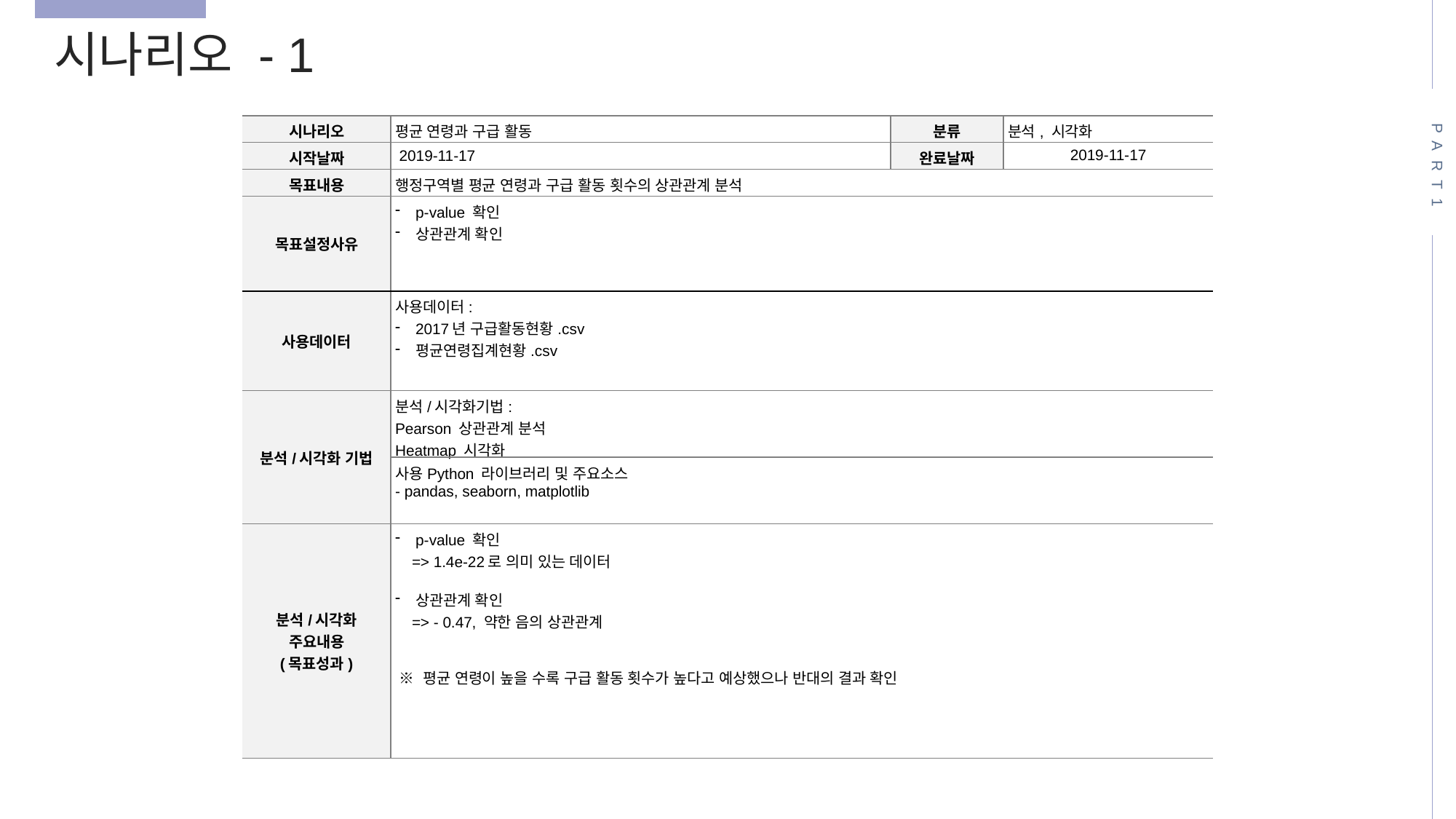

시나리오 - 1
PART1
| 시나리오 | 평균 연령과 구급 활동 | 분류 | 분석, 시각화 |
| --- | --- | --- | --- |
| 시작날짜 | 2019-11-17 | 완료날짜 | 2019-11-17 |
| 목표내용 | 행정구역별 평균 연령과 구급 활동 횟수의 상관관계 분석 |  |  |
| 목표설정사유 | p-value 확인 상관관계 확인 |  |  |
| 사용데이터 | 사용데이터: 2017년 구급활동현황.csv 평균연령집계현황.csv |  |  |
| 분석/시각화 기법 | 분석/시각화기법: Pearson 상관관계 분석 Heatmap 시각화 |  |  |
|  | 사용Python 라이브러리 및 주요소스 - pandas, seaborn, matplotlib |  |  |
| 분석/시각화 주요내용 (목표성과) | p-value 확인 => 1.4e-22로 의미 있는 데이터 상관관계 확인 => - 0.47, 약한 음의 상관관계 ※ 평균 연령이 높을 수록 구급 활동 횟수가 높다고 예상했으나 반대의 결과 확인 |  |  |